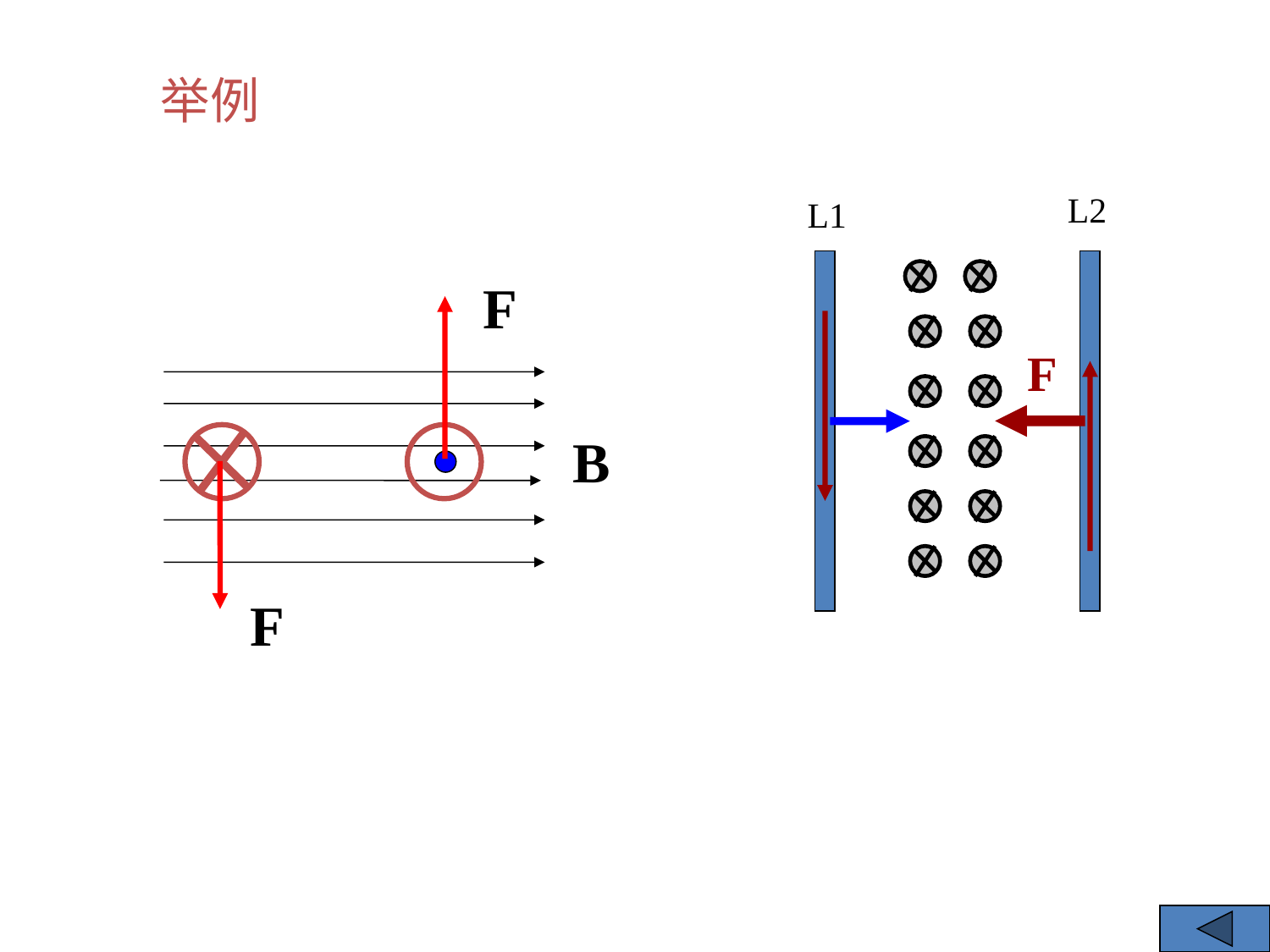

# 举例

L2
L1

F

F

B

F